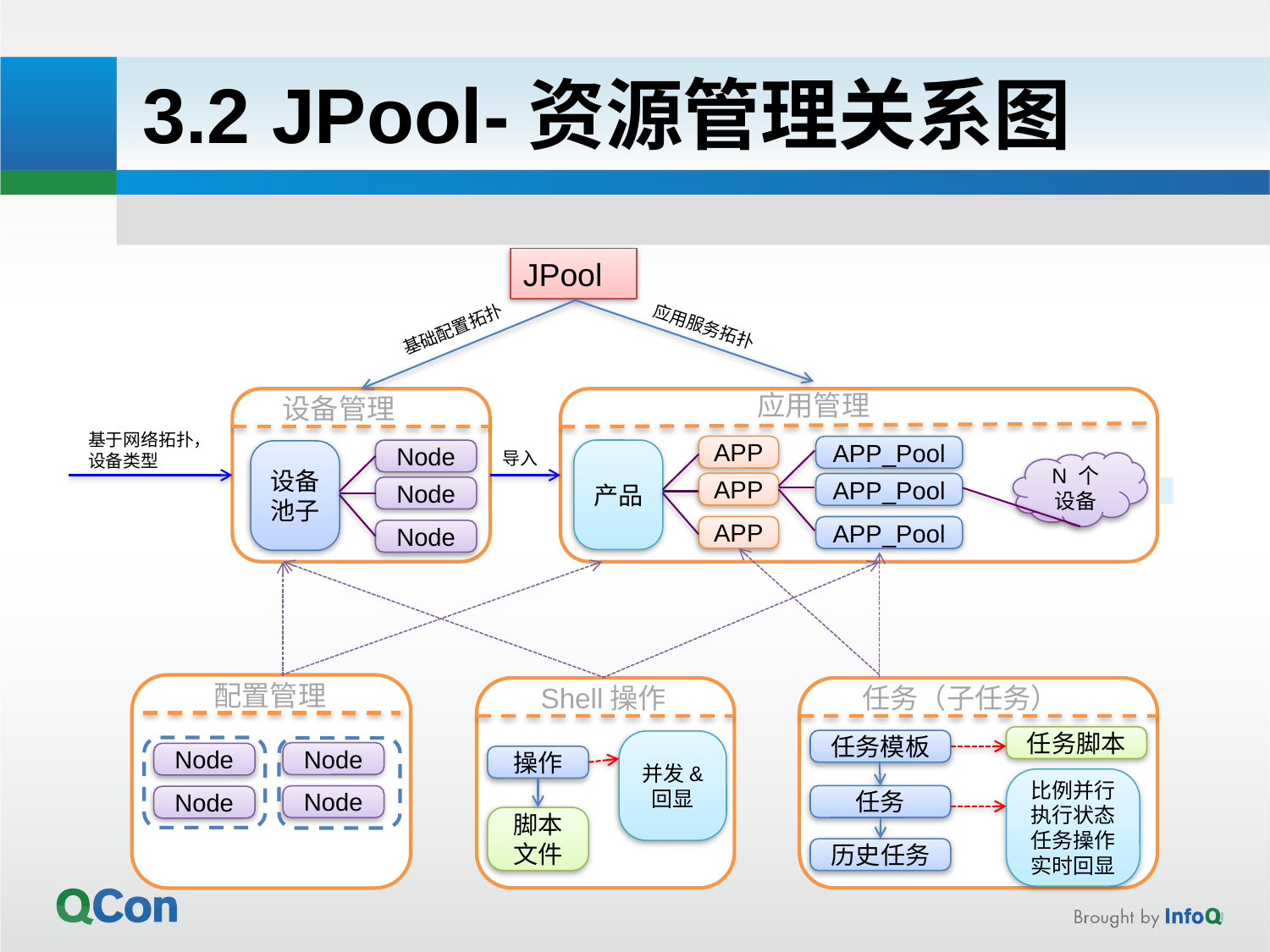

3.2 JPool-资源管理关系图
JPool
基础配置拓扑
应用服务拓扑
应用管理
设备管理

基于网络拓扑，设备类型
APP
APP_Pool
Node
产品
设备池子
导入
N 个设备
APP
APP_Pool
Node
APP
APP_Pool
Node
配置管理
Shell操作
任务（子任务）

任务脚本
任务模板
并发&
回显

Node
Node
操作
比例并行
执行状态
任务操作
实时回显
任务
Node
Node
脚本文件
历史任务